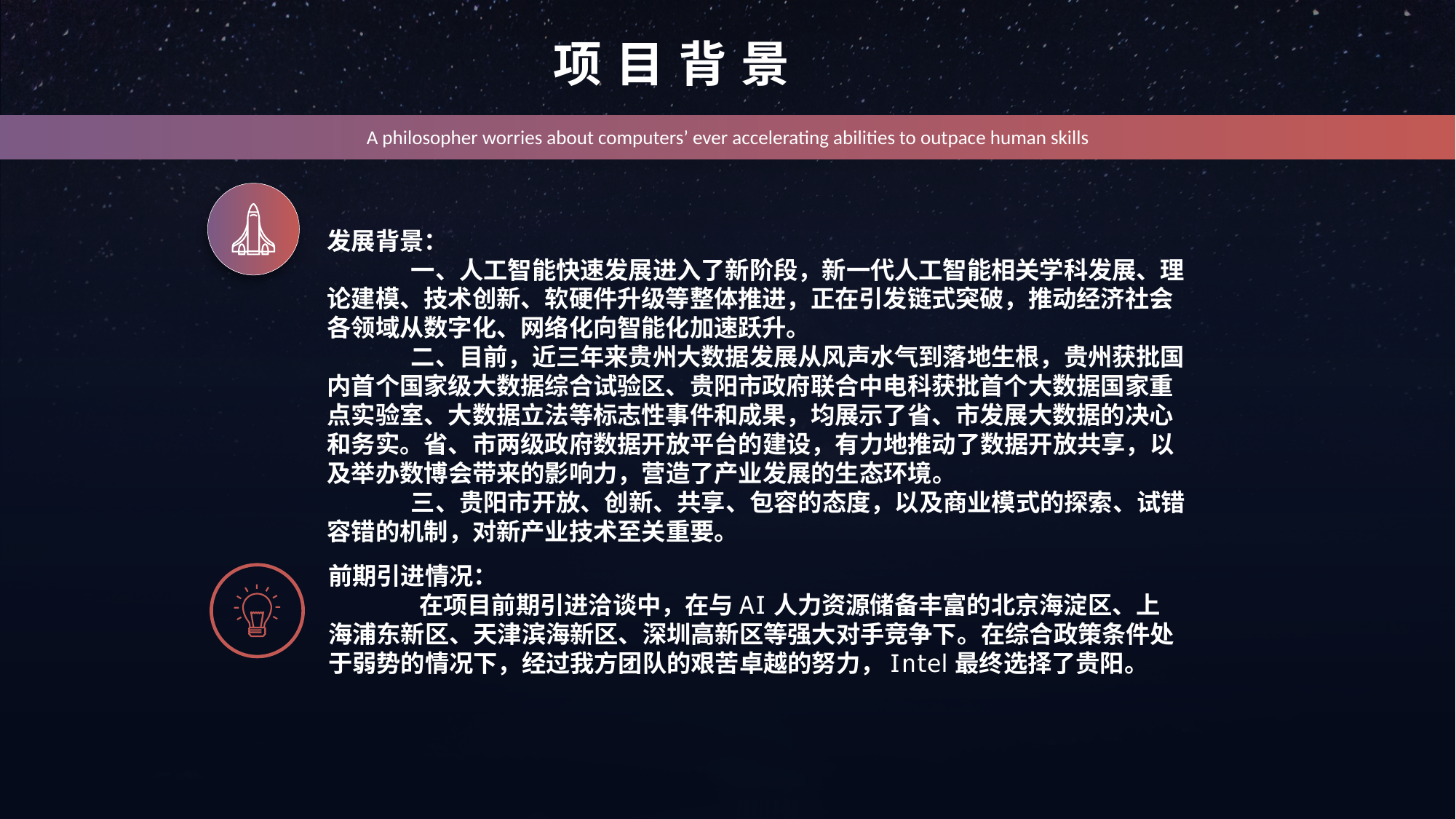

项 目 背 景

A philosopher worries about computers’ ever accelerating abilities to outpace human skills

发展背景：
           一、人工智能快速发展进入了新阶段，新一代人工智能相关学科发展、理论建模、技术创新、软硬件升级等整体推进，正在引发链式突破，推动经济社会各领域从数字化、网络化向智能化加速跃升。
           二、目前，近三年来贵州大数据发展从风声水气到落地生根，贵州获批国内首个国家级大数据综合试验区、贵阳市政府联合中电科获批首个大数据国家重点实验室、大数据立法等标志性事件和成果，均展示了省、市发展大数据的决心和务实。省、市两级政府数据开放平台的建设，有力地推动了数据开放共享，以及举办数博会带来的影响力，营造了产业发展的生态环境。
           三、贵阳市开放、创新、共享、包容的态度，以及商业模式的探索、试错容错的机制，对新产业技术至关重要。
前期引进情况：
            在项目前期引进洽谈中，在与AI人力资源储备丰富的北京海淀区、上海浦东新区、天津滨海新区、深圳高新区等强大对手竞争下。在综合政策条件处于弱势的情况下，经过我方团队的艰苦卓越的努力，Intel最终选择了贵阳。